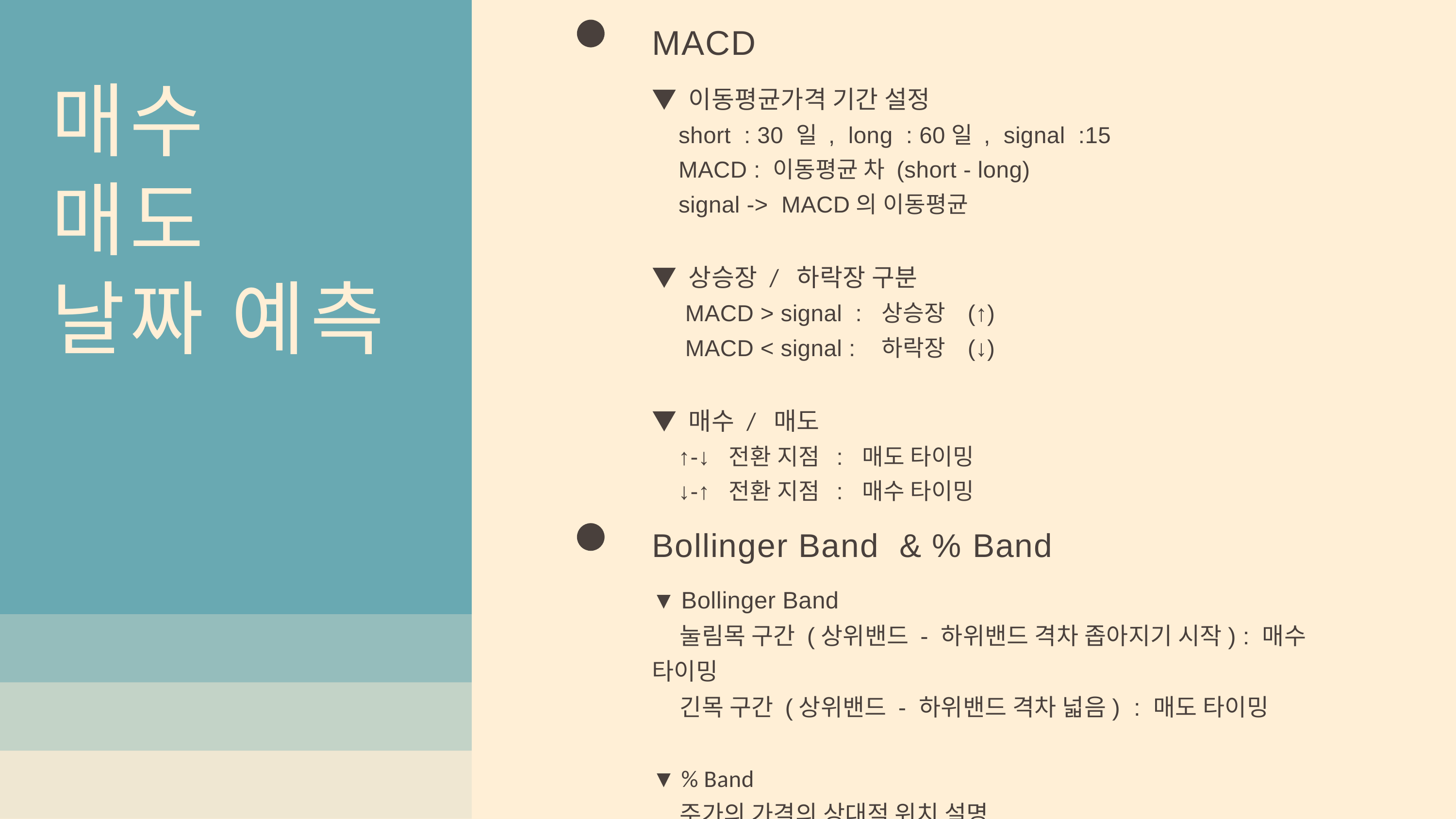

MACD
▼ 이동평균가격 기간 설정
    short  : 30 일 ,  long  : 60일 ,  signal  :15
    MACD : 이동평균 차 (short - long)
    signal ->  MACD의 이동평균

▼ 상승장 /  하락장 구분
     MACD > signal  :  상승장   (↑)
     MACD < signal :   하락장   (↓)

▼ 매수 /  매도
    ↑-↓  전환 지점  :  매도 타이밍
    ↓-↑  전환 지점  :  매수 타이밍

매수
매도
날짜 예측

Bollinger Band  & % Band
▼ Bollinger Band
    눌림목 구간 (상위밴드 - 하위밴드 격차 좁아지기 시작) : 매수 타이밍
    긴목 구간 (상위밴드 - 하위밴드 격차 넓음)  : 매도 타이밍

▼ % Band
    주가의 가격의 상대적 위치 설명